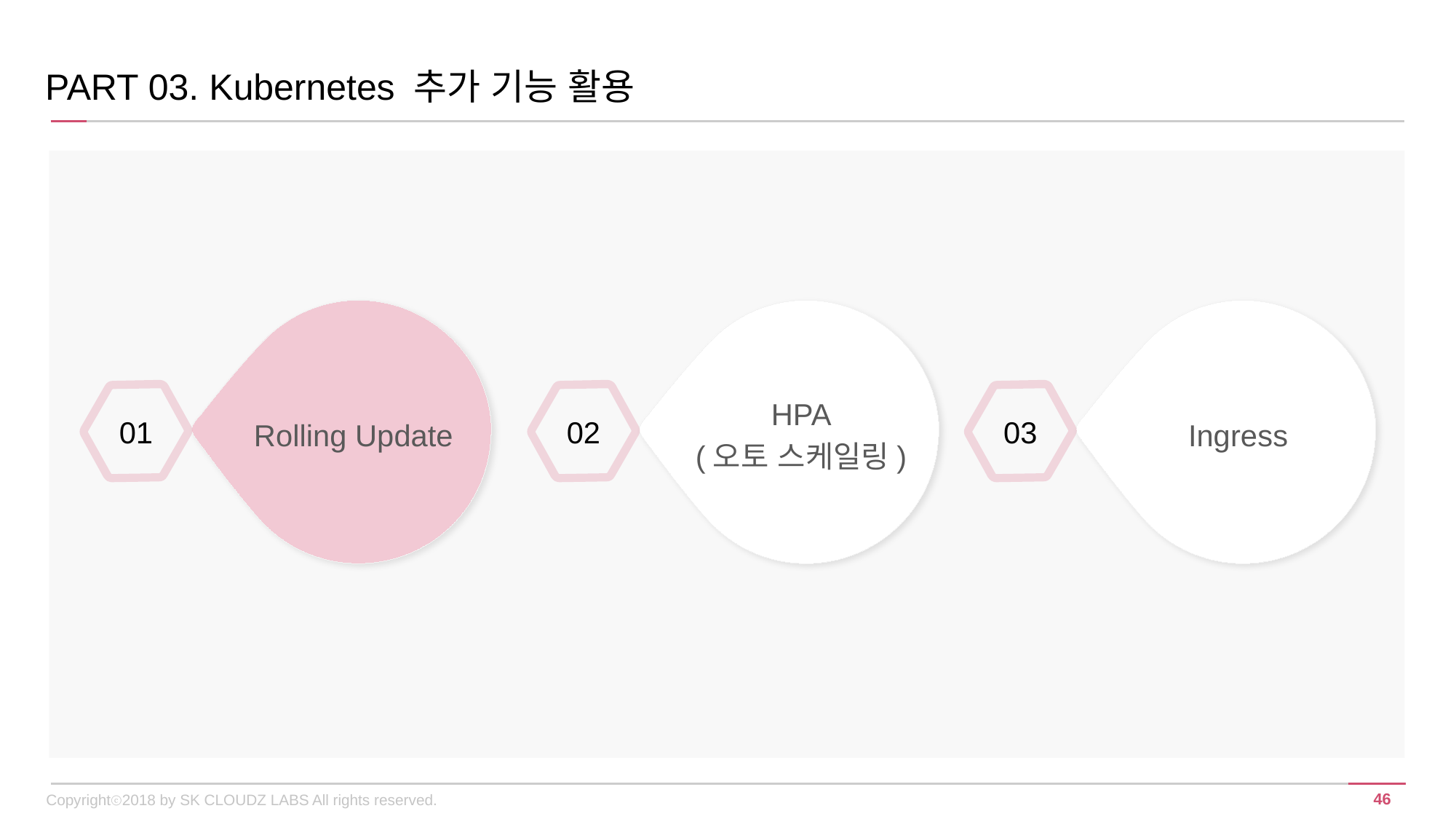

PART 03. Kubernetes 추가 기능 활용

HPA
(오토 스케일링)
Rolling Update
Ingress
01
02
03
Copyrightⓒ2018 by SK CLOUDZ LABS All rights reserved.